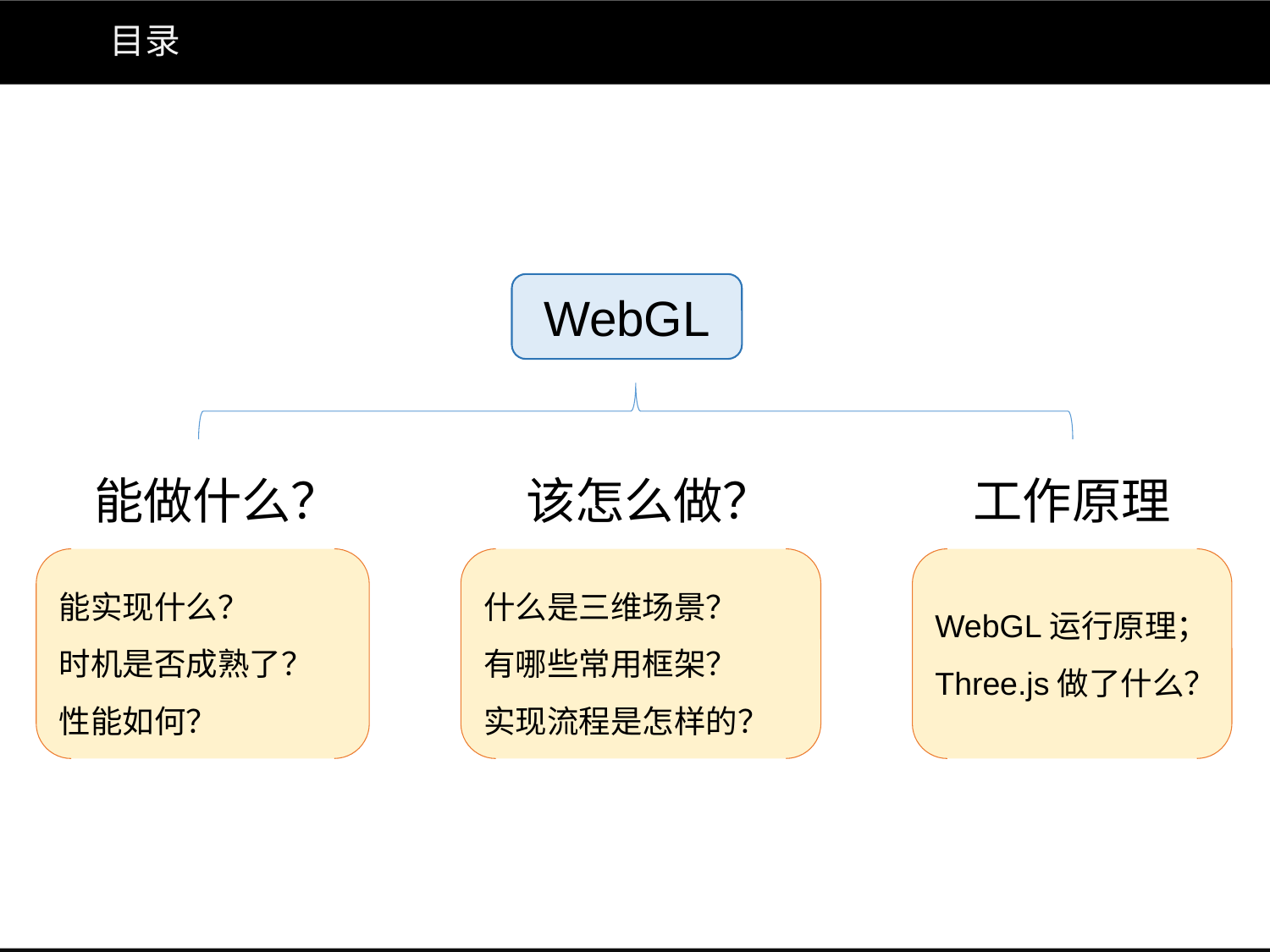

# 目录
WebGL
能做什么？
该怎么做？
工作原理
能实现什么？
时机是否成熟了？
性能如何？
什么是三维场景？
有哪些常用框架？
实现流程是怎样的？

WebGL运行原理；
Three.js做了什么？